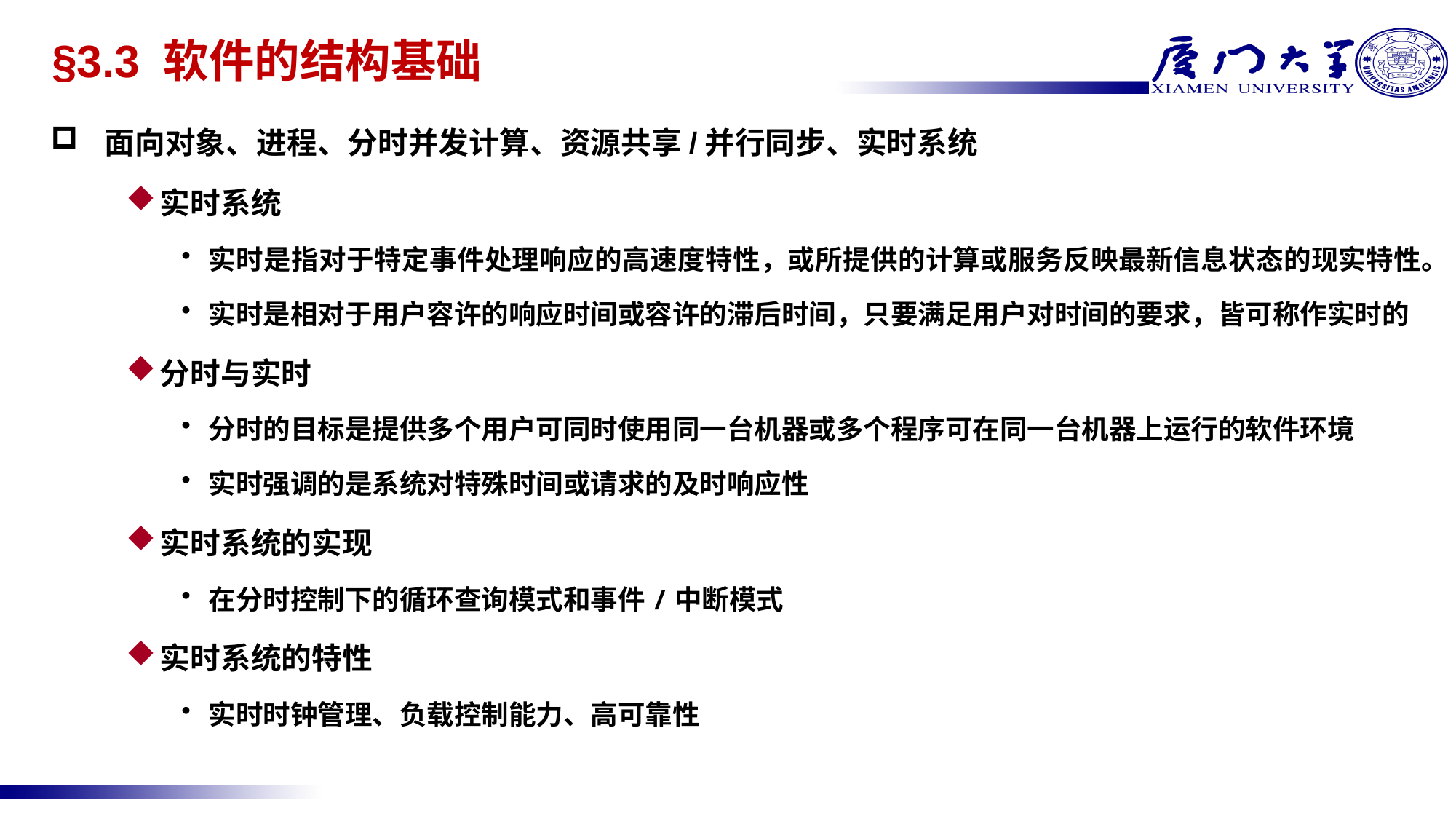

§3.3 软件的结构基础
面向对象、进程、分时并发计算、资源共享/并行同步、实时系统
实时系统
实时是指对于特定事件处理响应的高速度特性，或所提供的计算或服务反映最新信息状态的现实特性。
实时是相对于用户容许的响应时间或容许的滞后时间，只要满足用户对时间的要求，皆可称作实时的
分时与实时
分时的目标是提供多个用户可同时使用同一台机器或多个程序可在同一台机器上运行的软件环境
实时强调的是系统对特殊时间或请求的及时响应性
实时系统的实现
在分时控制下的循环查询模式和事件/中断模式
实时系统的特性
实时时钟管理、负载控制能力、高可靠性